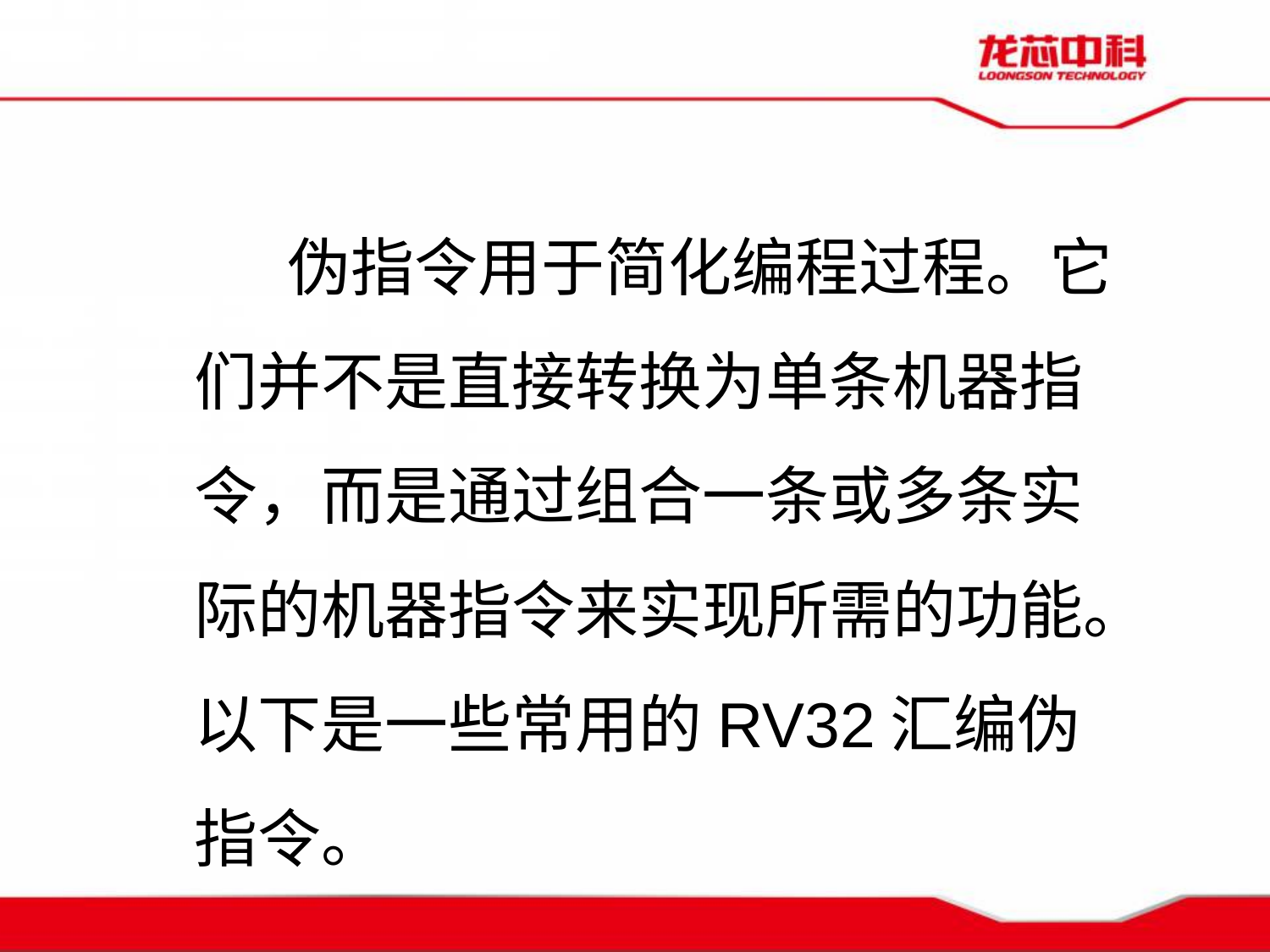

伪指令用于简化编程过程。它们并不是直接转换为单条机器指令，而是通过组合一条或多条实际的机器指令来实现所需的功能。以下是一些常用的RV32汇编伪指令。